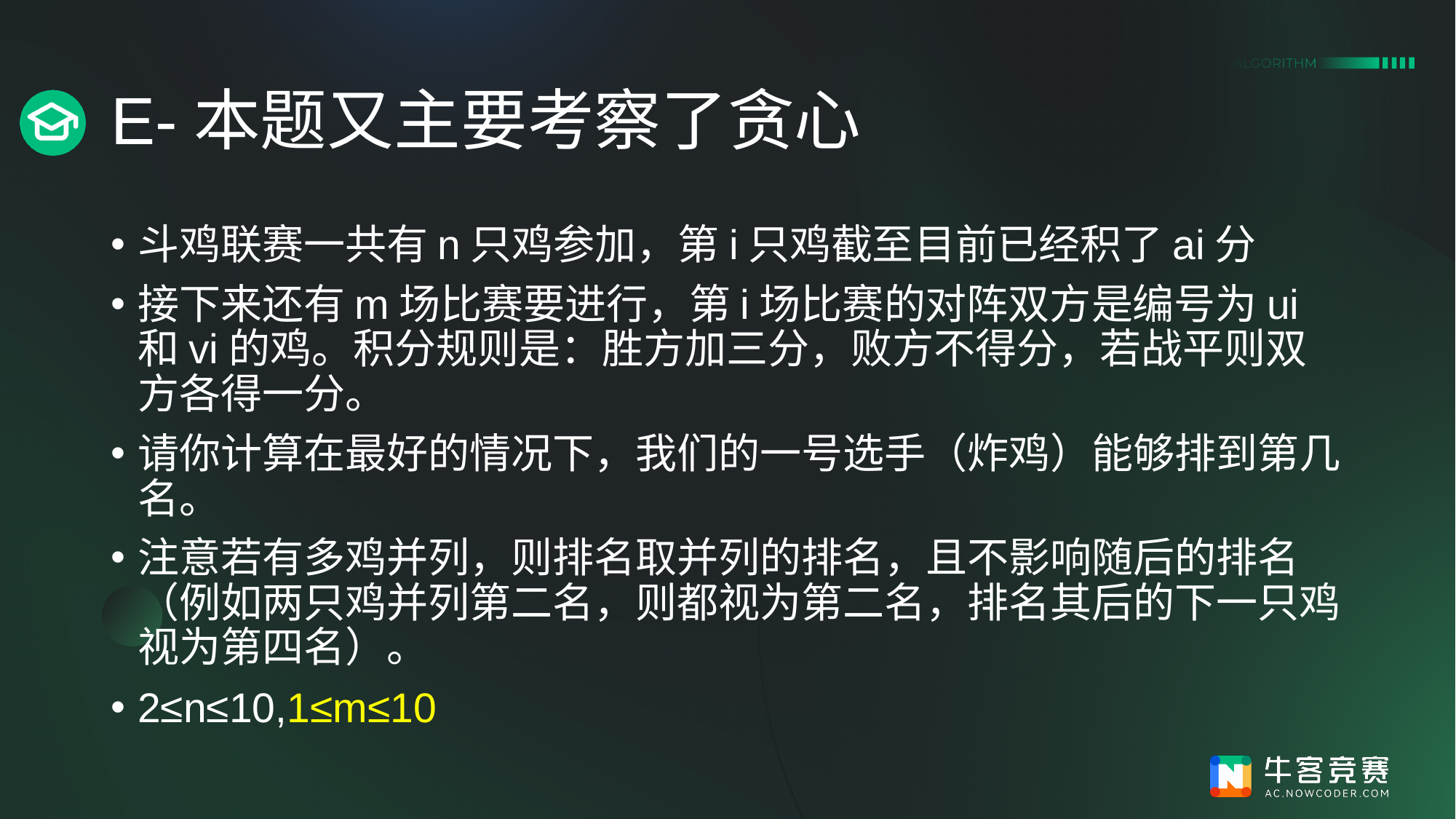

# E-本题又主要考察了贪心
斗鸡联赛一共有n只鸡参加，第i只鸡截至目前已经积了ai分
接下来还有m场比赛要进行，第i场比赛的对阵双方是编号为ui​和vi​的鸡。积分规则是：胜方加三分，败方不得分，若战平则双方各得一分。
请你计算在最好的情况下，我们的一号选手（炸鸡）能够排到第几名。
注意若有多鸡并列，则排名取并列的排名，且不影响随后的排名（例如两只鸡并列第二名，则都视为第二名，排名其后的下一只鸡视为第四名）。
2≤n≤10,1≤m≤10